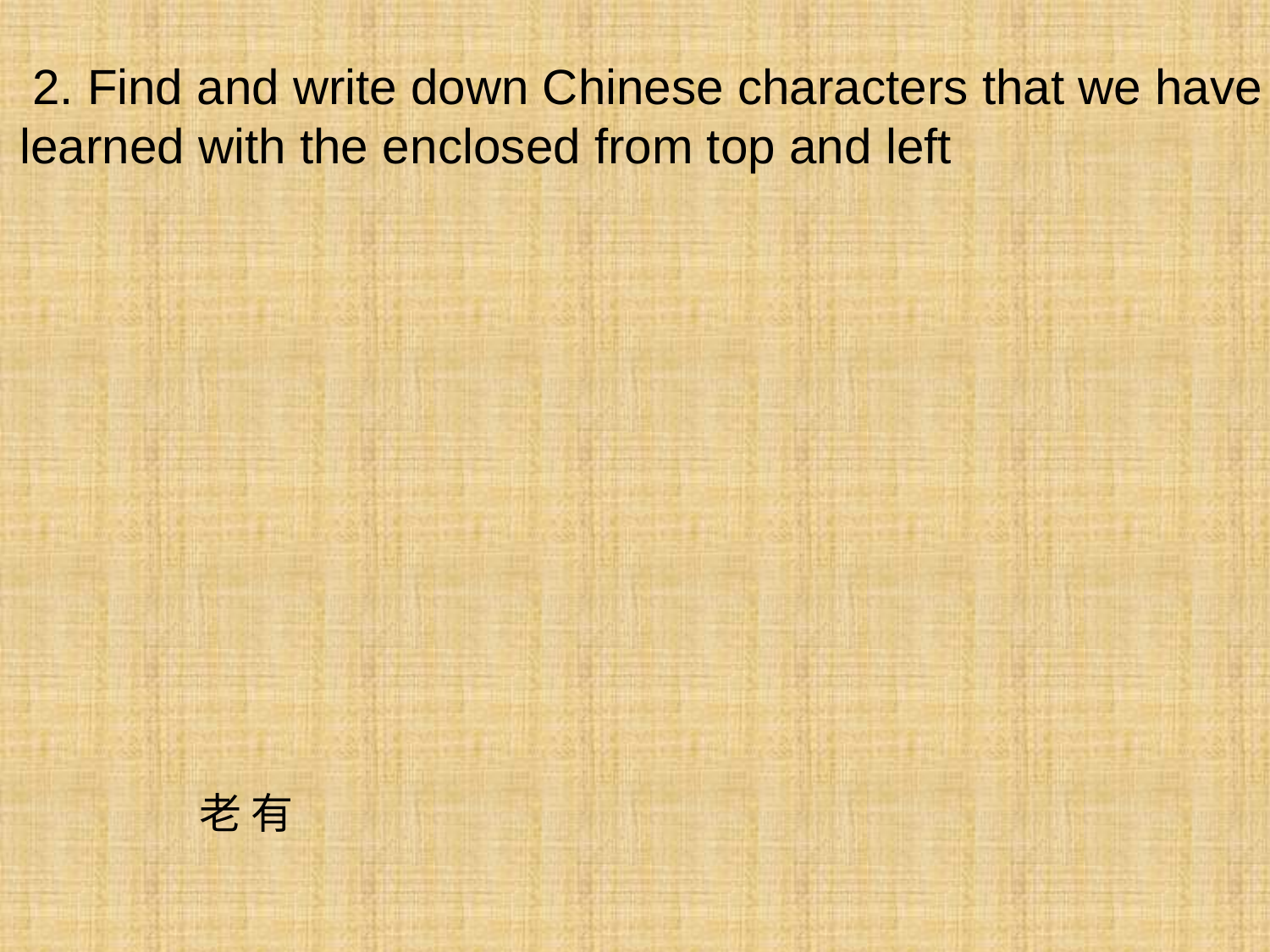

2. Find and write down Chinese characters that we have learned with the enclosed from top and left

老 有